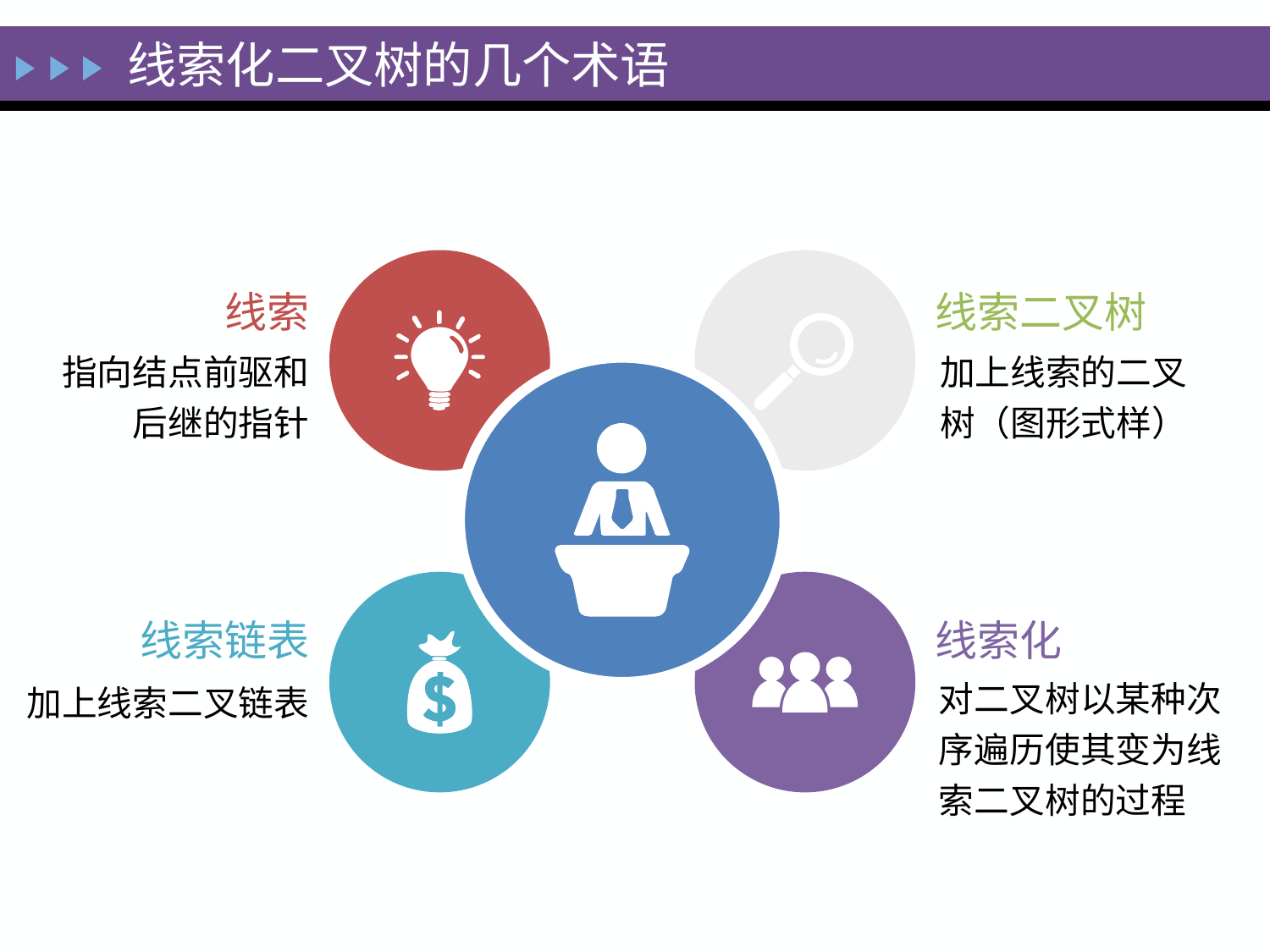

线索化二叉树的几个术语

线索
指向结点前驱和后继的指针
线索二叉树
加上线索的二叉树（图形式样）

线索链表
加上线索二叉链表
线索化
对二叉树以某种次序遍历使其变为线索二叉树的过程